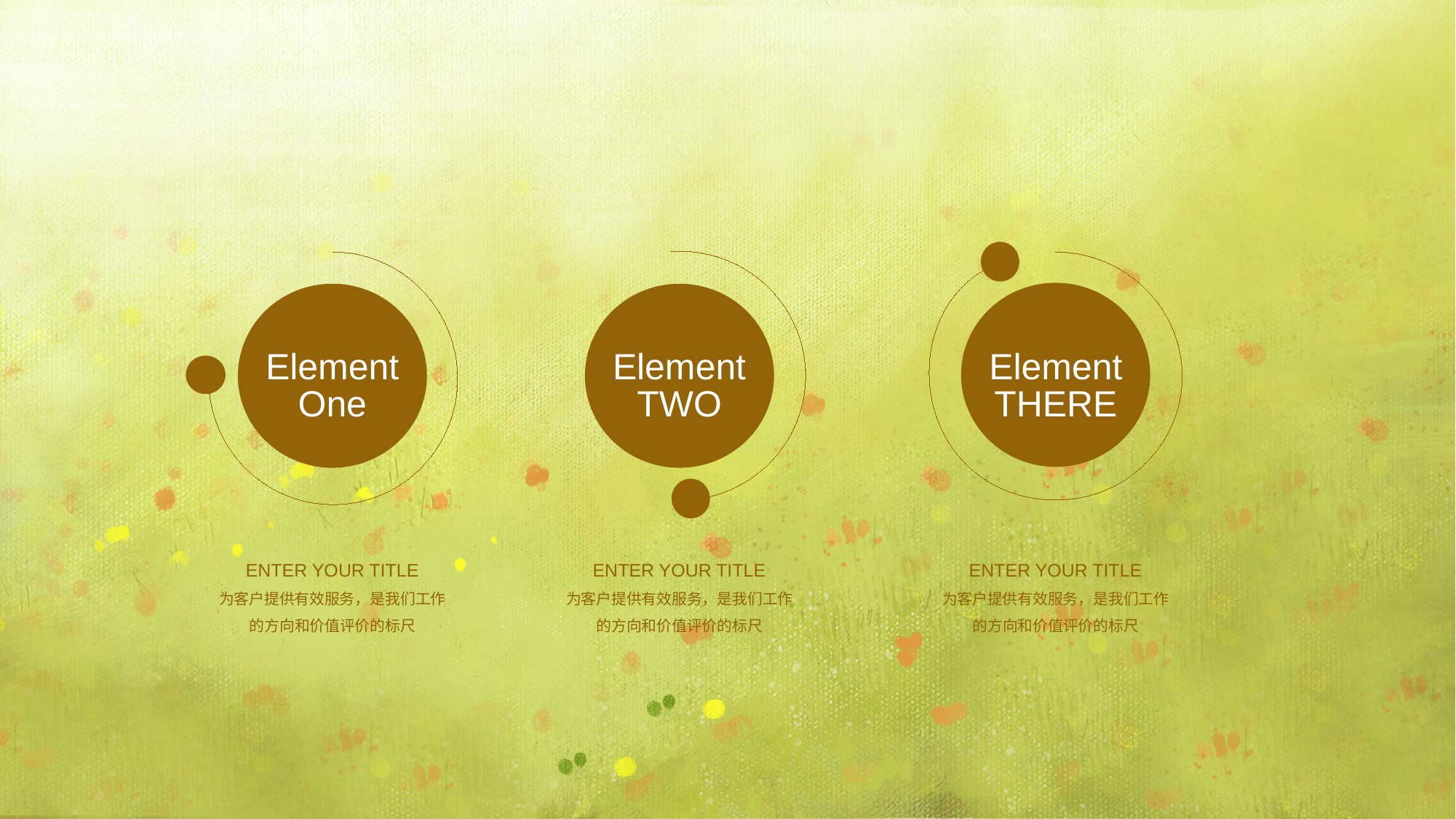

Element One
Element TWO
Element THERE

ENTER YOUR TITLE
为客户提供有效服务，是我们工作的方向和价值评价的标尺
ENTER YOUR TITLE
为客户提供有效服务，是我们工作的方向和价值评价的标尺
ENTER YOUR TITLE
为客户提供有效服务，是我们工作的方向和价值评价的标尺